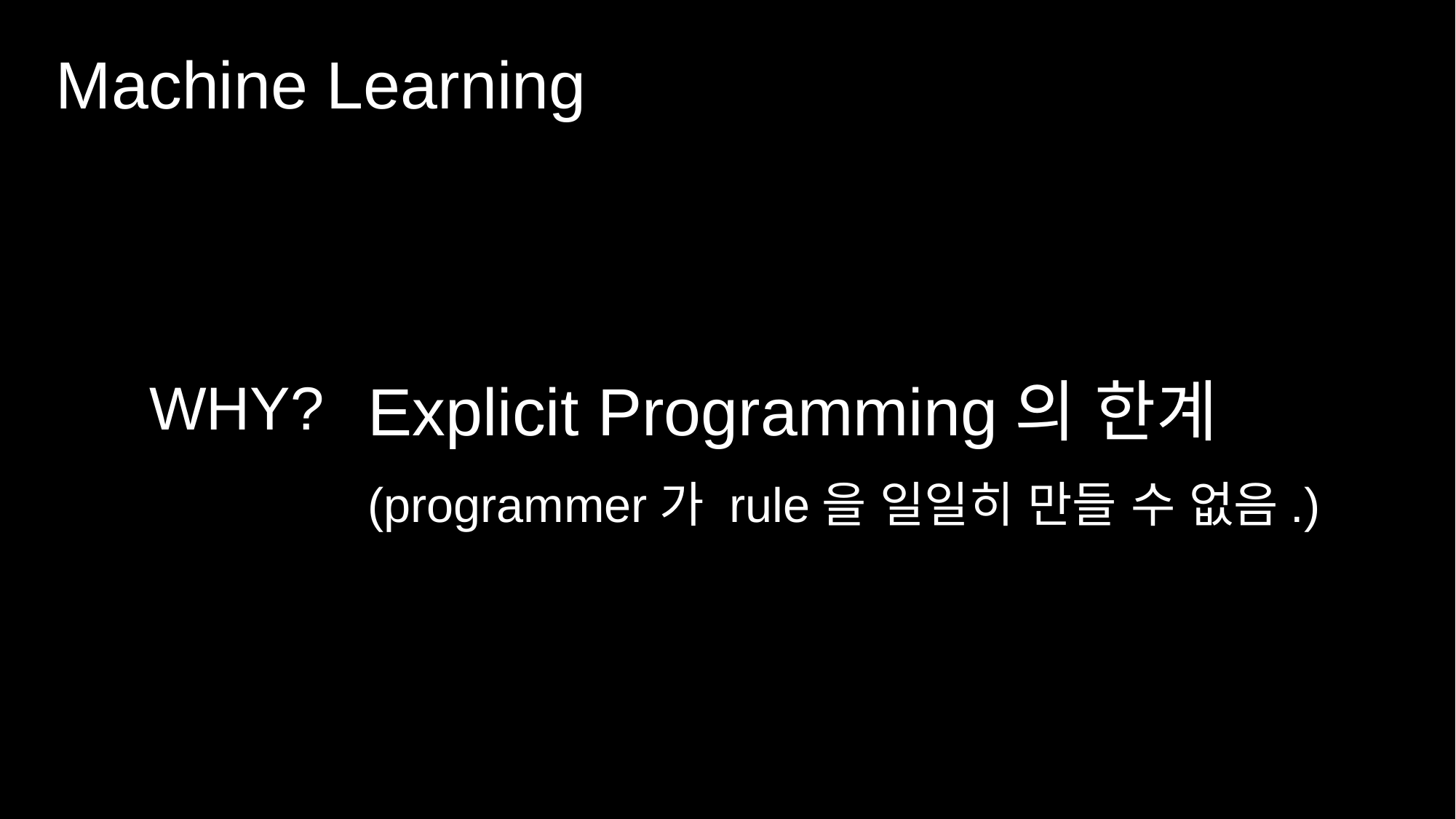

Machine Learning
WHY?
Explicit Programming의 한계
(programmer가 rule을 일일히 만들 수 없음.)